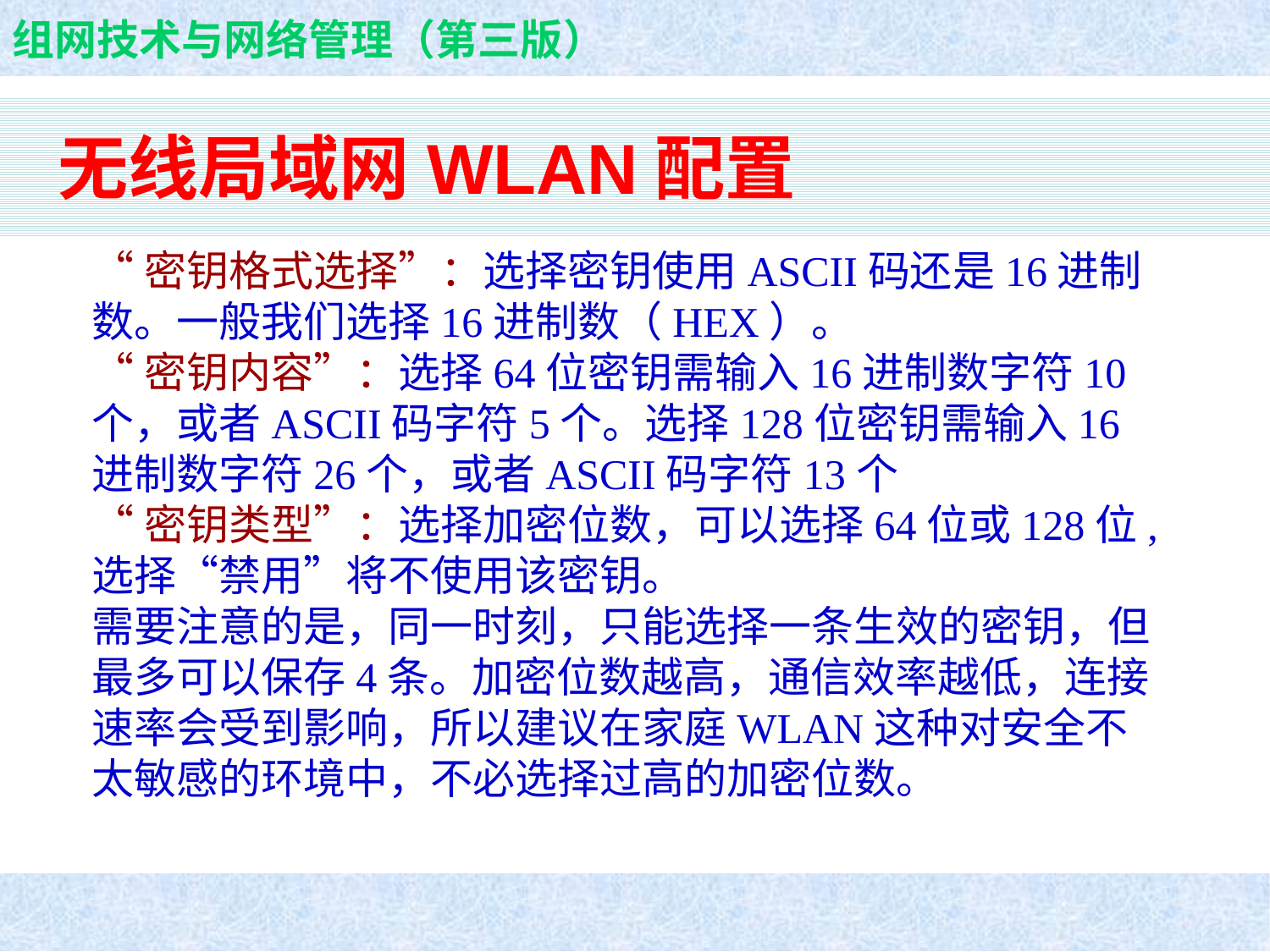

# 无线局域网WLAN配置
“密钥格式选择”：选择密钥使用ASCII码还是16进制数。一般我们选择16进制数（HEX）。
“密钥内容”：选择64位密钥需输入16进制数字符10个，或者ASCII码字符5个。选择128位密钥需输入16进制数字符26个，或者ASCII码字符13个
“密钥类型”：选择加密位数，可以选择64位或128位,选择“禁用”将不使用该密钥。
需要注意的是，同一时刻，只能选择一条生效的密钥，但最多可以保存4条。加密位数越高，通信效率越低，连接速率会受到影响，所以建议在家庭WLAN这种对安全不太敏感的环境中，不必选择过高的加密位数。